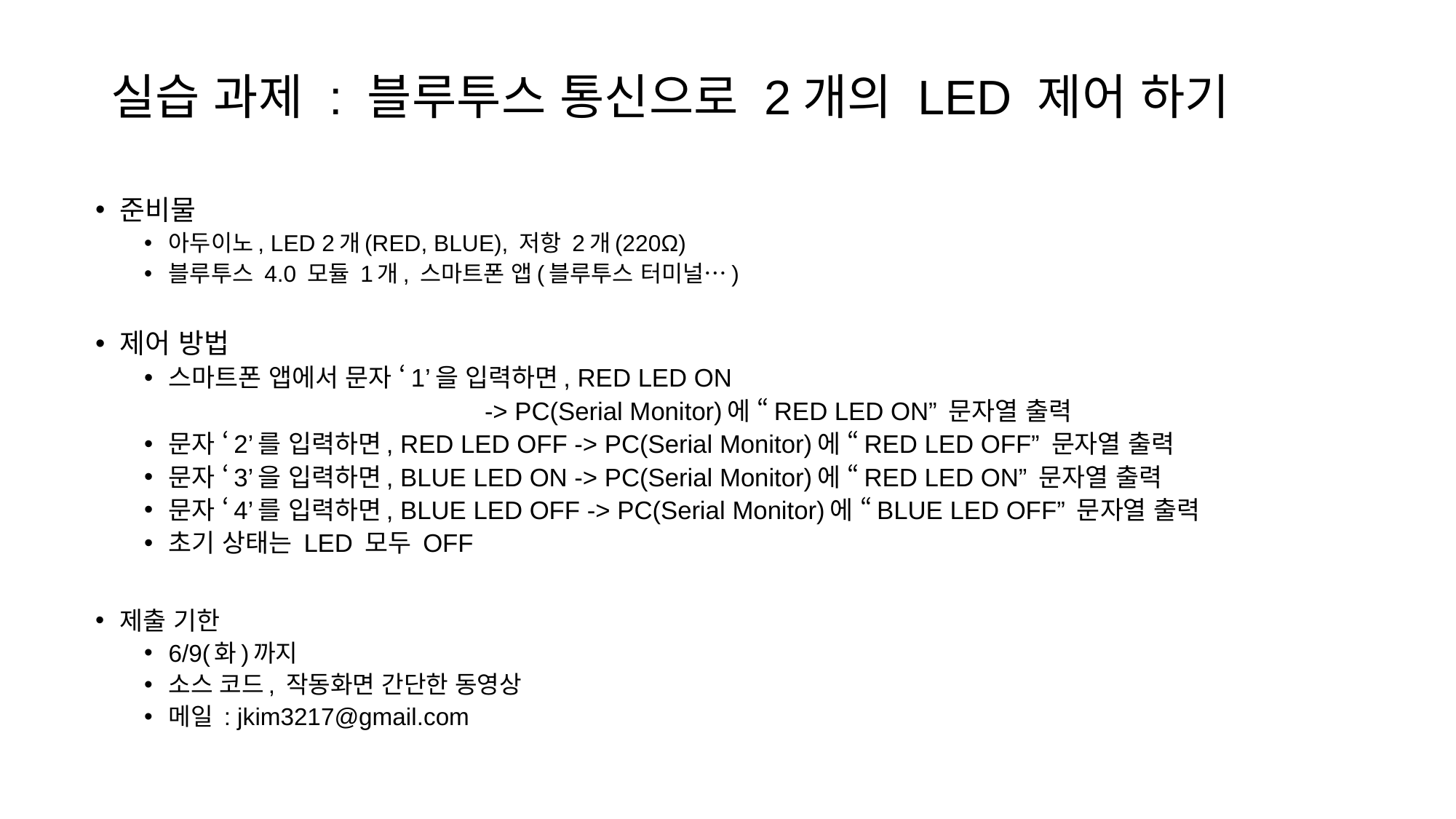

# 실습 과제 : 블루투스 통신으로 2개의 LED 제어 하기
준비물
아두이노, LED 2개(RED, BLUE), 저항 2개(220Ω)
블루투스 4.0 모듈 1개, 스마트폰 앱(블루투스 터미널…)

제어 방법
스마트폰 앱에서 문자 ‘1’을 입력하면, RED LED ON
                                                -> PC(Serial Monitor)에 “RED LED ON” 문자열 출력
문자 ‘2’를 입력하면, RED LED OFF -> PC(Serial Monitor)에 “RED LED OFF” 문자열 출력
문자 ‘3’을 입력하면, BLUE LED ON -> PC(Serial Monitor)에 “RED LED ON” 문자열 출력
문자 ‘4’를 입력하면, BLUE LED OFF -> PC(Serial Monitor)에 “BLUE LED OFF” 문자열 출력
초기 상태는 LED 모두 OFF

제출 기한
6/9(화)까지
소스 코드, 작동화면 간단한 동영상
메일 : jkim3217@gmail.com